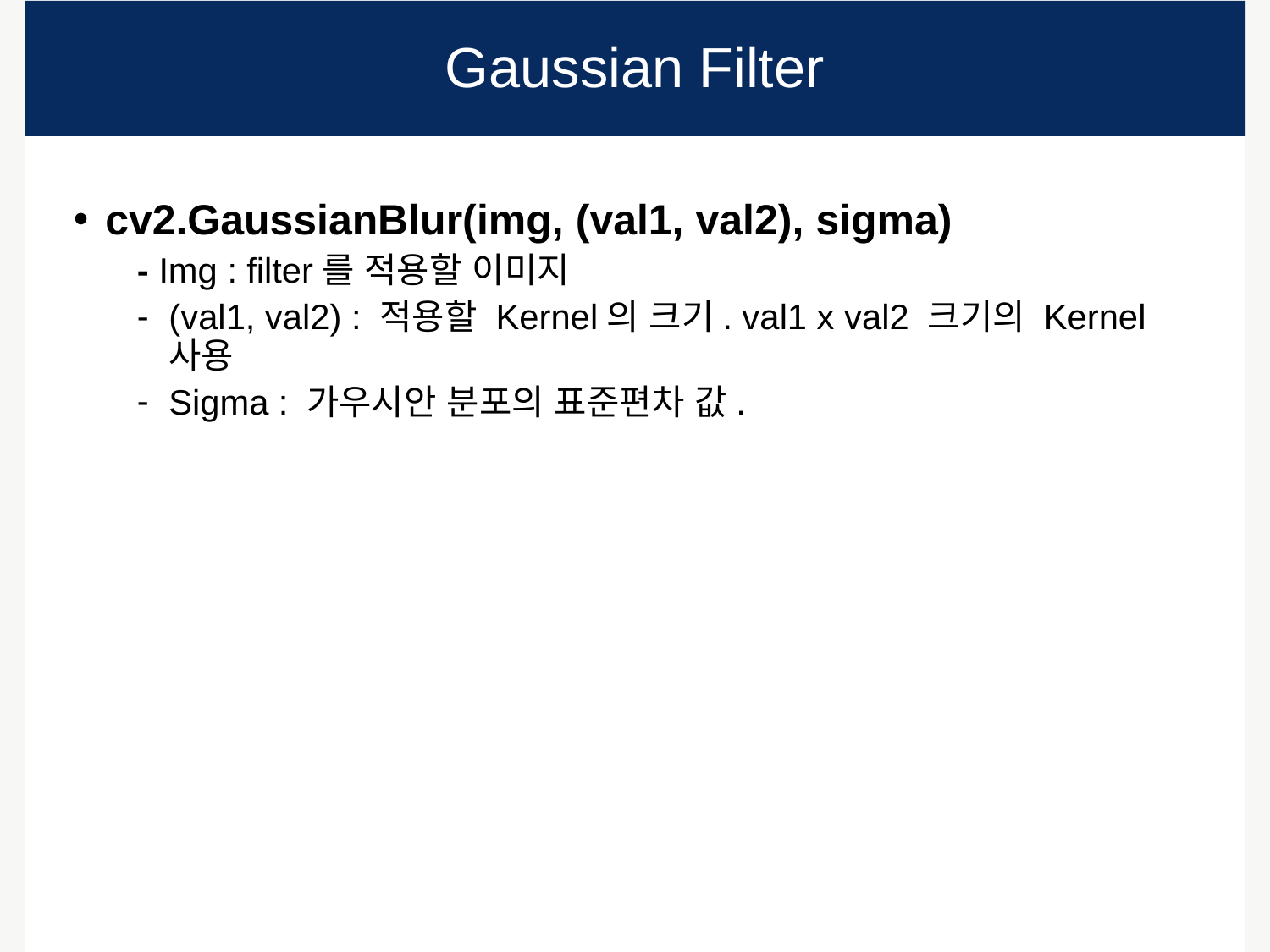

# Gaussian Filter
cv2.GaussianBlur(img, (val1, val2), sigma)
- Img : filter를 적용할 이미지
(val1, val2) : 적용할 Kernel의 크기. val1 x val2 크기의 Kernel 사용
Sigma : 가우시안 분포의 표준편차 값.